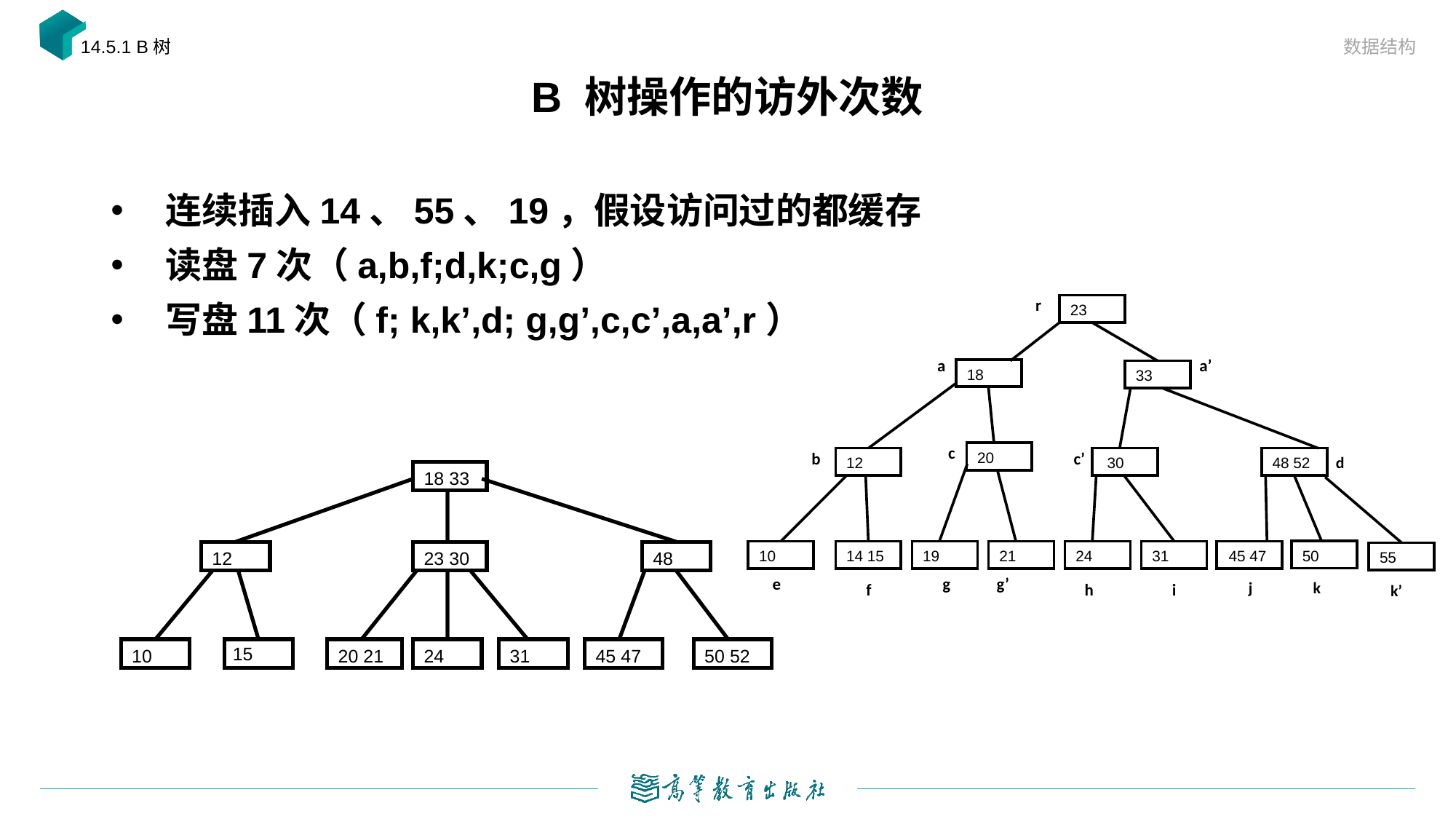

数据结构
14.5.1 B树
# B 树操作的访外次数
连续插入14、55、19，假设访问过的都缓存
读盘7次（a,b,f;d,k;c,g）
写盘11次（f; k,k’,d; g,g’,c,c’,a,a’,r）
r
23

a’
a
18
33

c
b
c’
20
d
12
 30
48 52

50
45 47
10
14 15
19
21
24
31
55
e
g
g’
j
k
h
i
f
k’
18 33

12
23 30
48

15
10

20 21
24
31
45 47
50 52